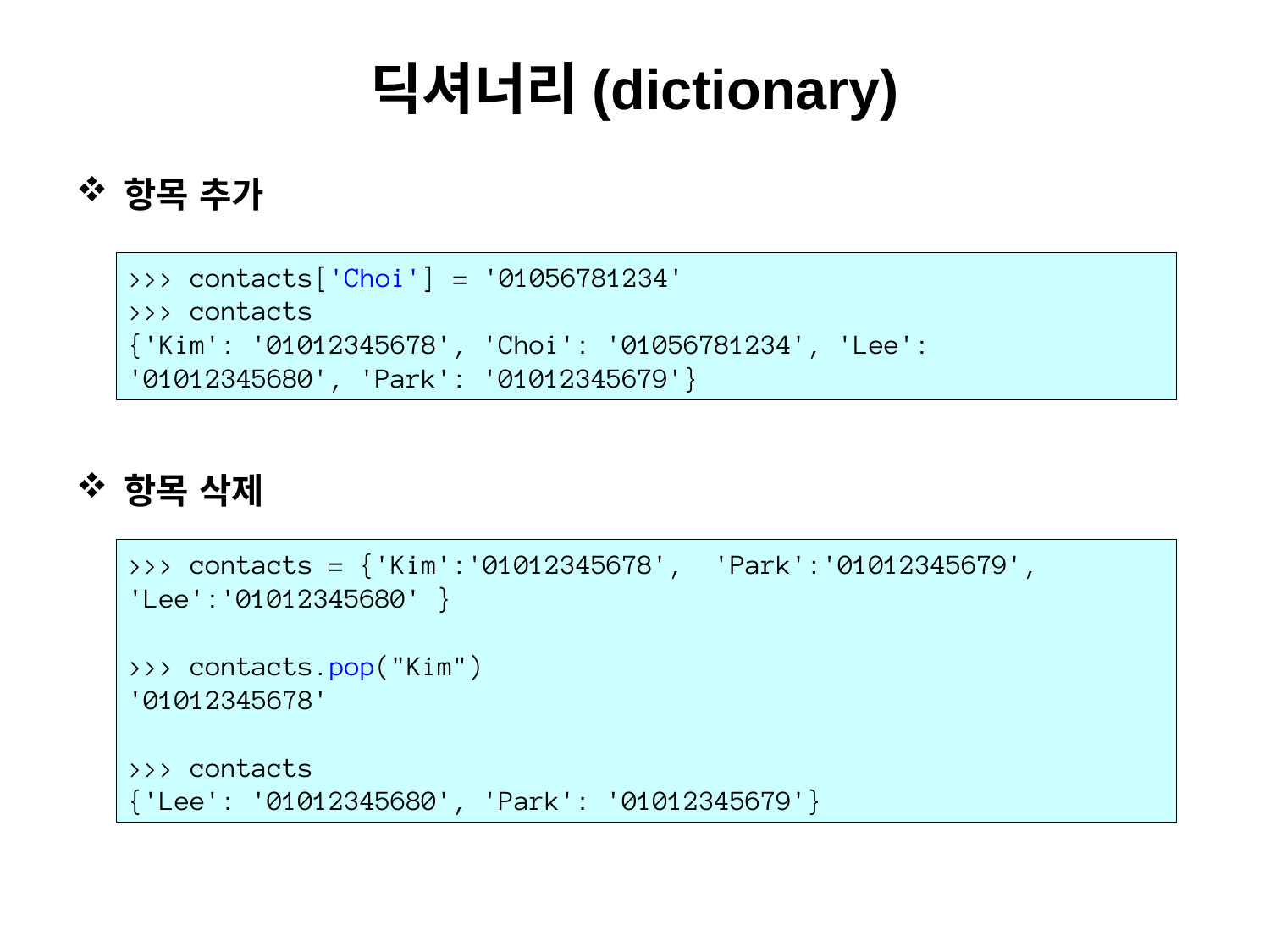

# 딕셔너리(dictionary)
항목 추가

항목 삭제

>>> contacts['Choi'] = '01056781234'
>>> contacts
{'Kim': '01012345678', 'Choi': '01056781234', 'Lee': '01012345680', 'Park': '01012345679'}
>>> contacts = {'Kim':'01012345678',  'Park':'01012345679', 'Lee':'01012345680' }

>>> contacts.pop("Kim")
'01012345678'

>>> contacts
{'Lee': '01012345680', 'Park': '01012345679'}